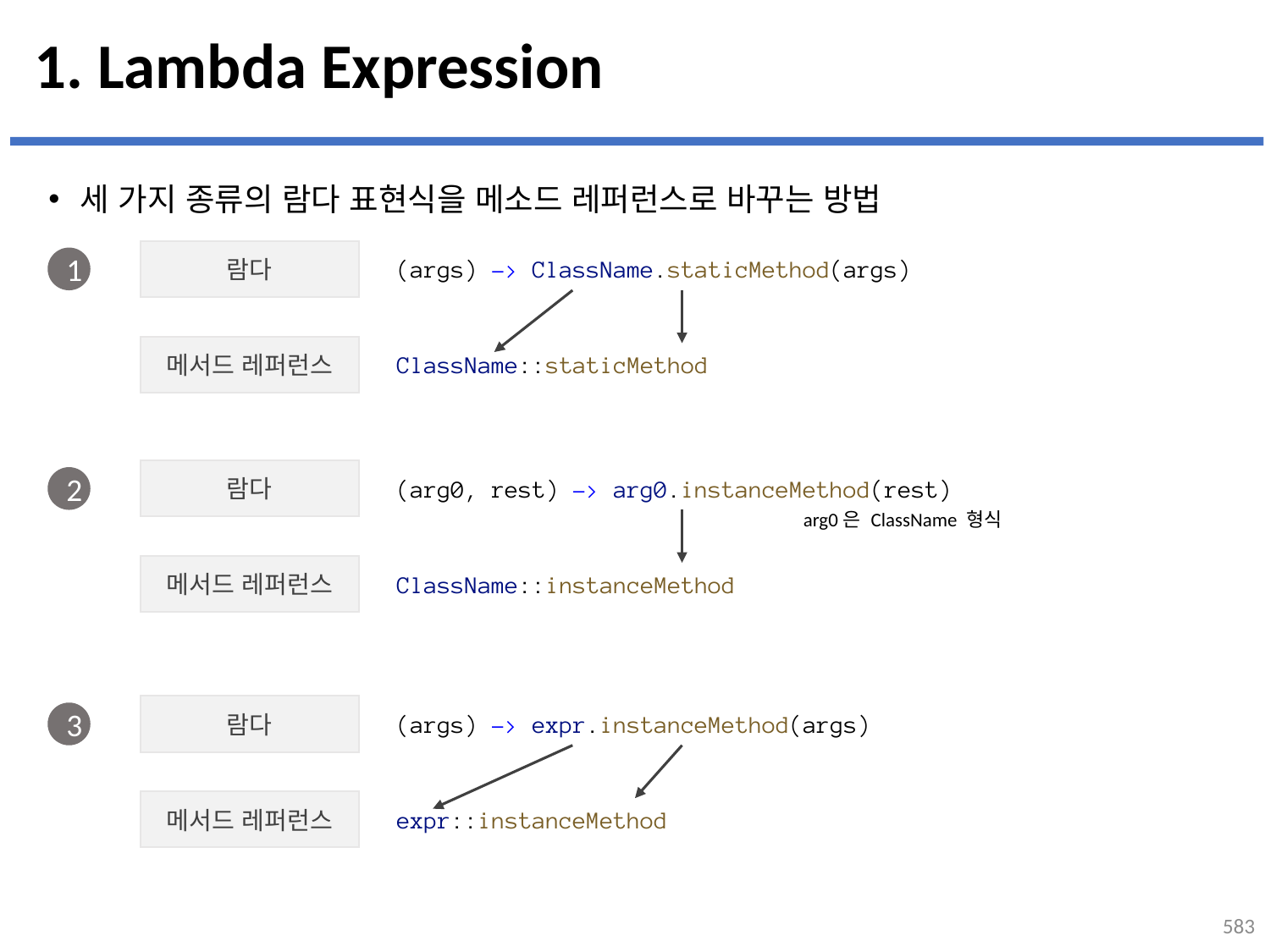

# 1. Lambda Expression
세 가지 종류의 람다 표현식을 메소드 레퍼런스로 바꾸는 방법
람다
1
(args) -> ClassName.staticMethod(args)
메서드 레퍼런스
ClassName::staticMethod
람다
2
(arg0, rest) -> arg0.instanceMethod(rest)
메서드 레퍼런스
ClassName::instanceMethod
arg0은 ClassName 형식
람다
3
(args) -> expr.instanceMethod(args)
메서드 레퍼런스
expr::instanceMethod
583